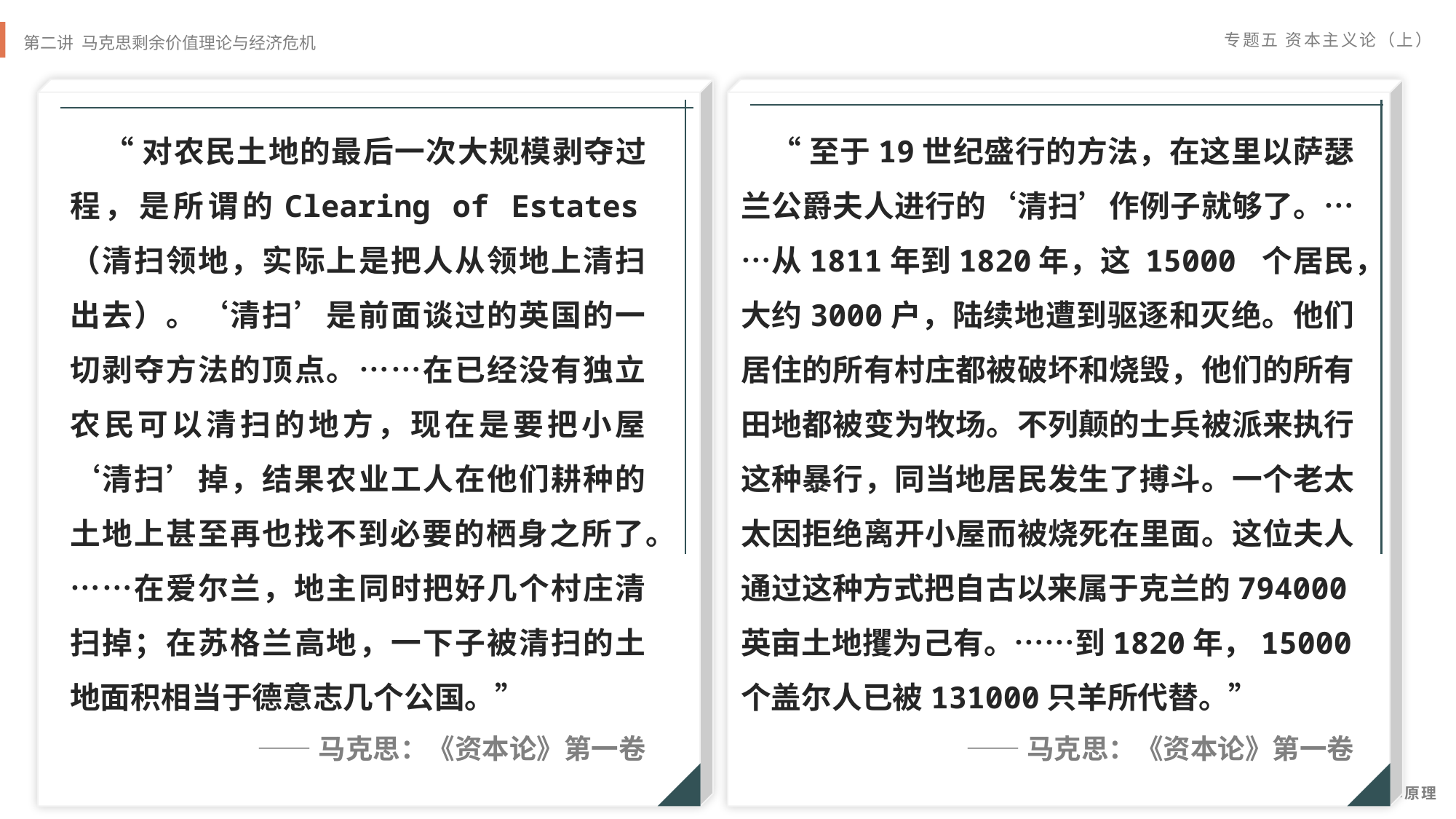

“对农民土地的最后一次大规模剥夺过程，是所谓的Clearing of Estates（清扫领地，实际上是把人从领地上清扫出去）。‘清扫’是前面谈过的英国的一切剥夺方法的顶点。……在已经没有独立农民可以清扫的地方，现在是要把小屋‘清扫’掉，结果农业工人在他们耕种的土地上甚至再也找不到必要的栖身之所了。……在爱尔兰，地主同时把好几个村庄清扫掉；在苏格兰高地，一下子被清扫的土地面积相当于德意志几个公国。”
——马克思：《资本论》第一卷
    “至于19世纪盛行的方法，在这里以萨瑟兰公爵夫人进行的‘清扫’作例子就够了。……从1811年到1820年，这 15000 个居民，大约3000户，陆续地遭到驱逐和灭绝。他们居住的所有村庄都被破坏和烧毁，他们的所有田地都被变为牧场。不列颠的士兵被派来执行这种暴行，同当地居民发生了搏斗。一个老太太因拒绝离开小屋而被烧死在里面。这位夫人通过这种方式把自古以来属于克兰的794000英亩土地攫为己有。……到1820年，15000个盖尔人已被131000只羊所代替。”
——马克思：《资本论》第一卷